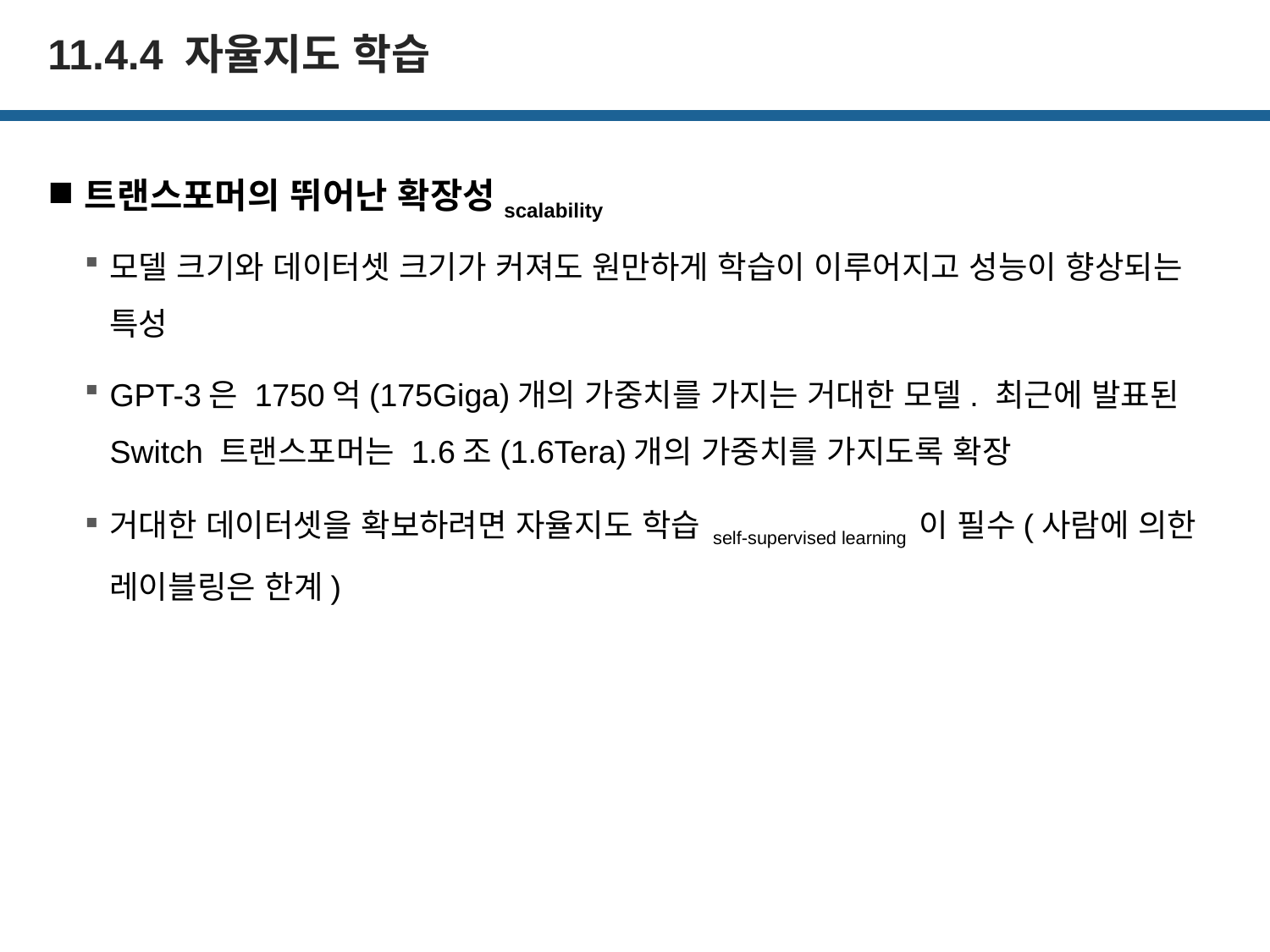

# 11.4.4 자율지도 학습
트랜스포머의 뛰어난 확장성scalability
모델 크기와 데이터셋 크기가 커져도 원만하게 학습이 이루어지고 성능이 향상되는 특성
GPT-3은 1750억(175Giga)개의 가중치를 가지는 거대한 모델. 최근에 발표된 Switch 트랜스포머는 1.6조(1.6Tera)개의 가중치를 가지도록 확장
거대한 데이터셋을 확보하려면 자율지도 학습 self-supervised learning 이 필수(사람에 의한 레이블링은 한계)